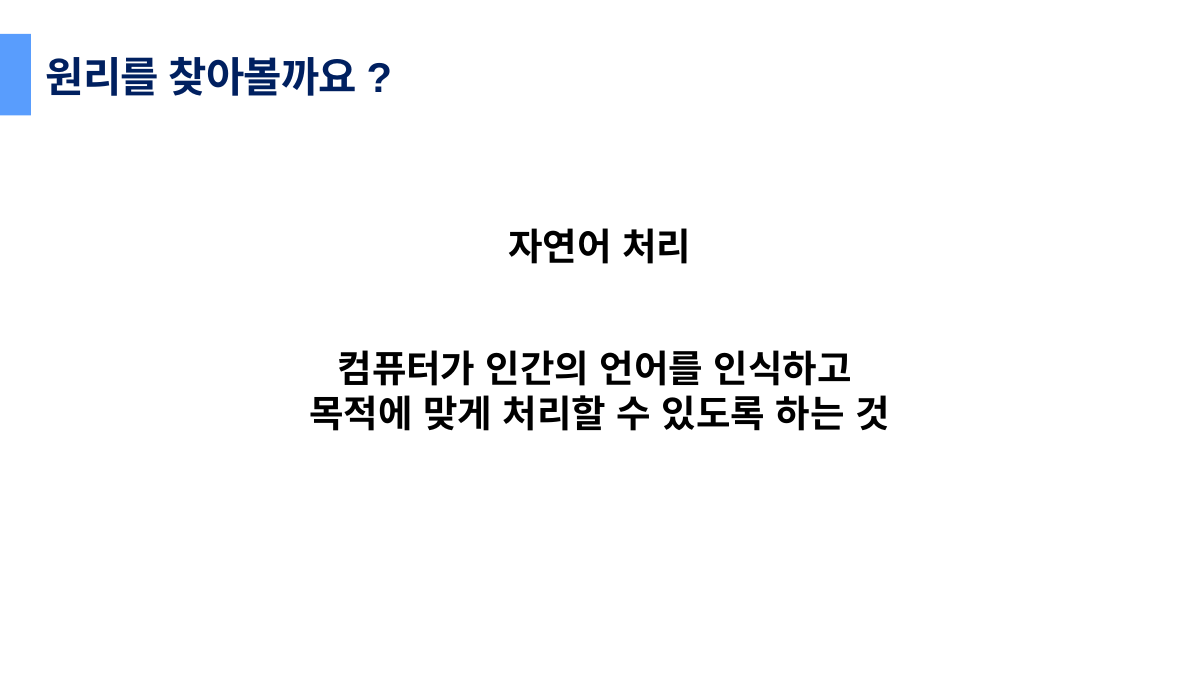

원리를 찾아볼까요?
자연어 처리
컴퓨터가 인간의 언어를 인식하고
목적에 맞게 처리할 수 있도록 하는 것